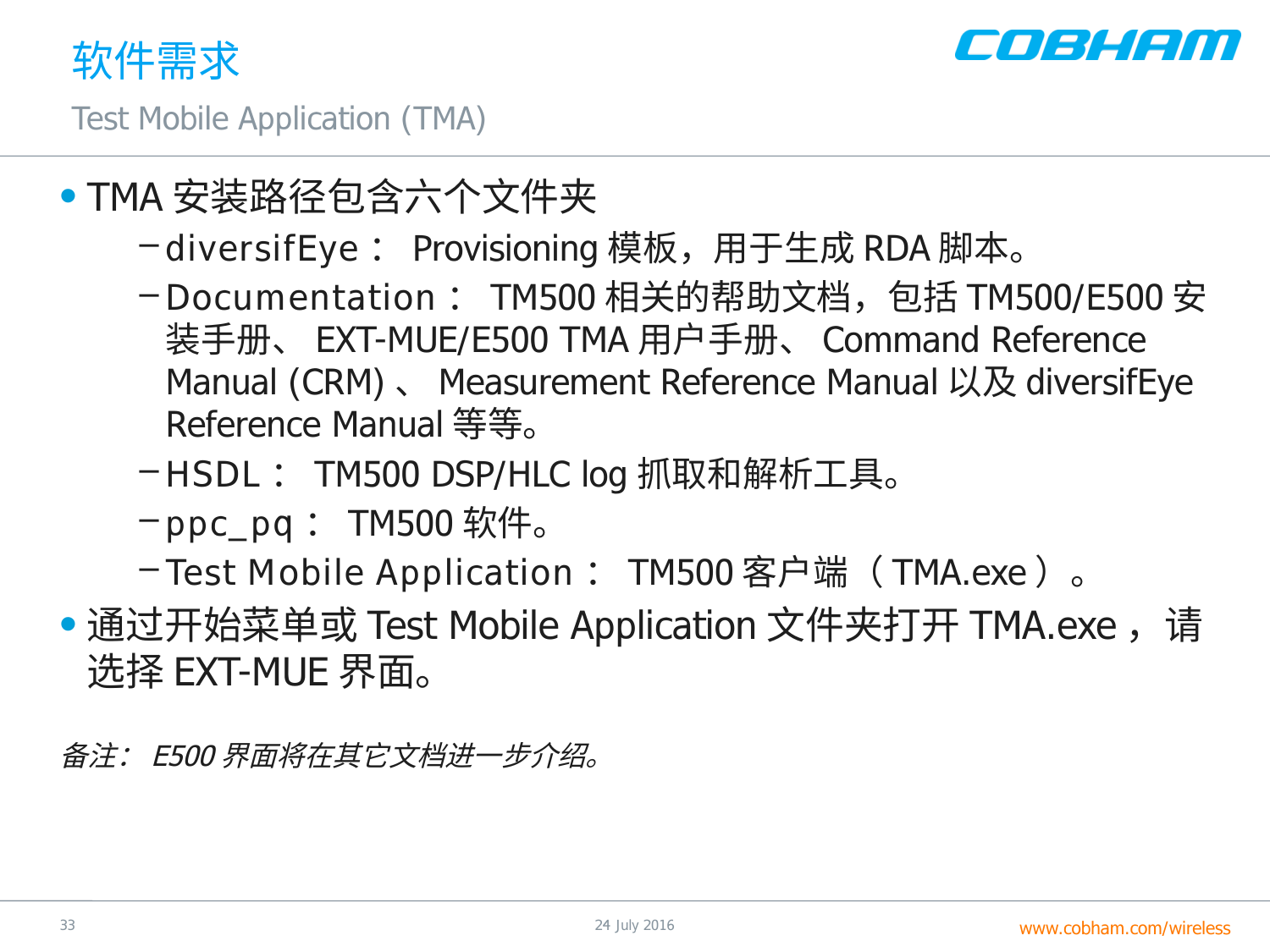

# 软件需求
Test Mobile Application (TMA)
TMA安装路径包含六个文件夹
diversifEye：Provisioning模板，用于生成RDA脚本。
Documentation：TM500相关的帮助文档，包括TM500/E500安装手册、EXT-MUE/E500 TMA用户手册、Command Reference Manual (CRM)、Measurement Reference Manual以及diversifEye Reference Manual等等。
HSDL：TM500 DSP/HLC log抓取和解析工具。
ppc_pq：TM500软件。
Test Mobile Application：TM500客户端（TMA.exe）。
通过开始菜单或Test Mobile Application文件夹打开TMA.exe，请选择EXT-MUE界面。

备注：E500界面将在其它文档进一步介绍。
33
24 July 2016